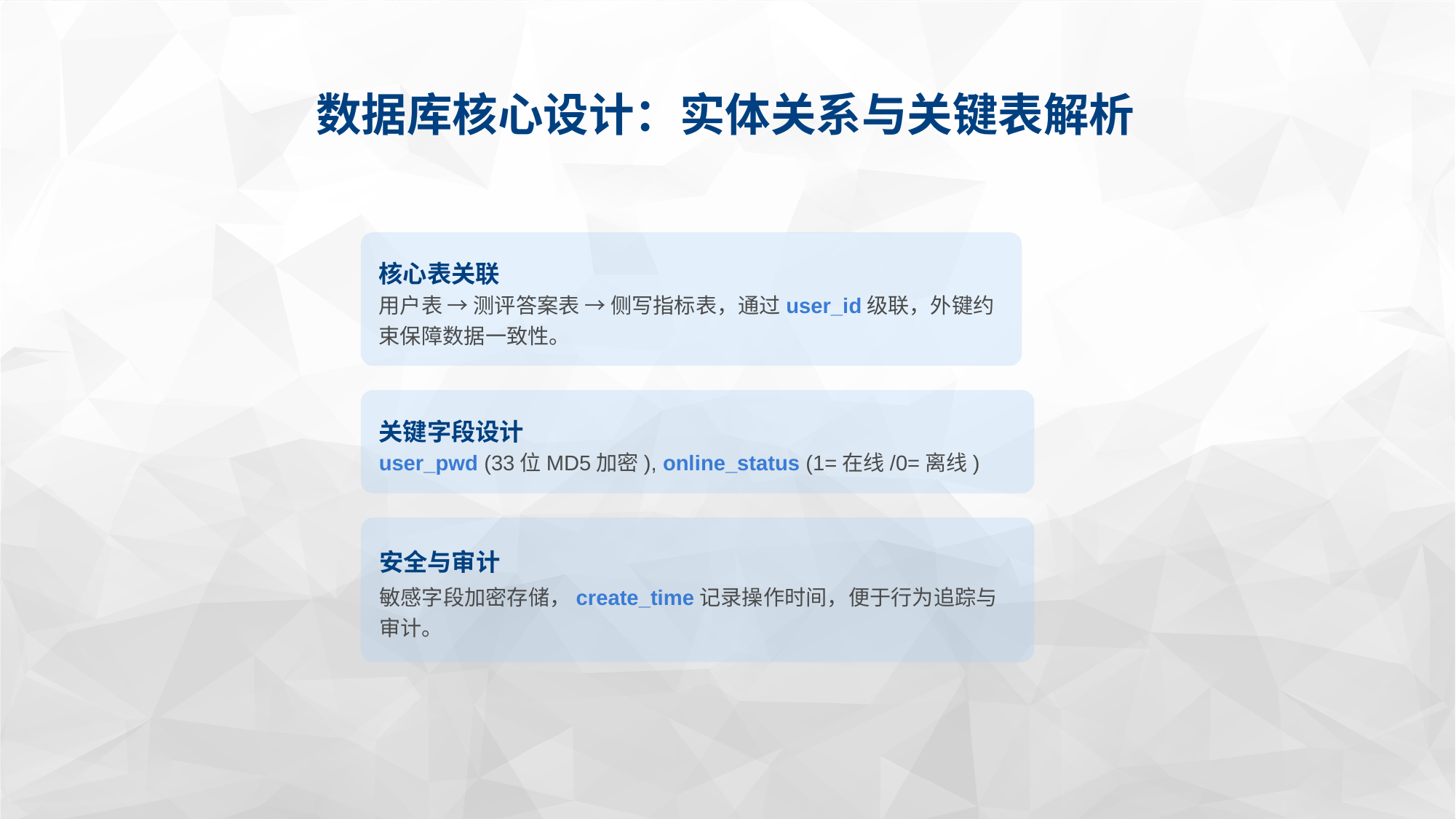

数据库核心设计：实体关系与关键表解析

核心表关联
用户表 → 测评答案表 → 侧写指标表，通过user_id级联，外键约束保障数据一致性。

关键字段设计
user_pwd (33位MD5加密), online_status (1=在线/0=离线)

安全与审计
敏感字段加密存储，create_time记录操作时间，便于行为追踪与审计。